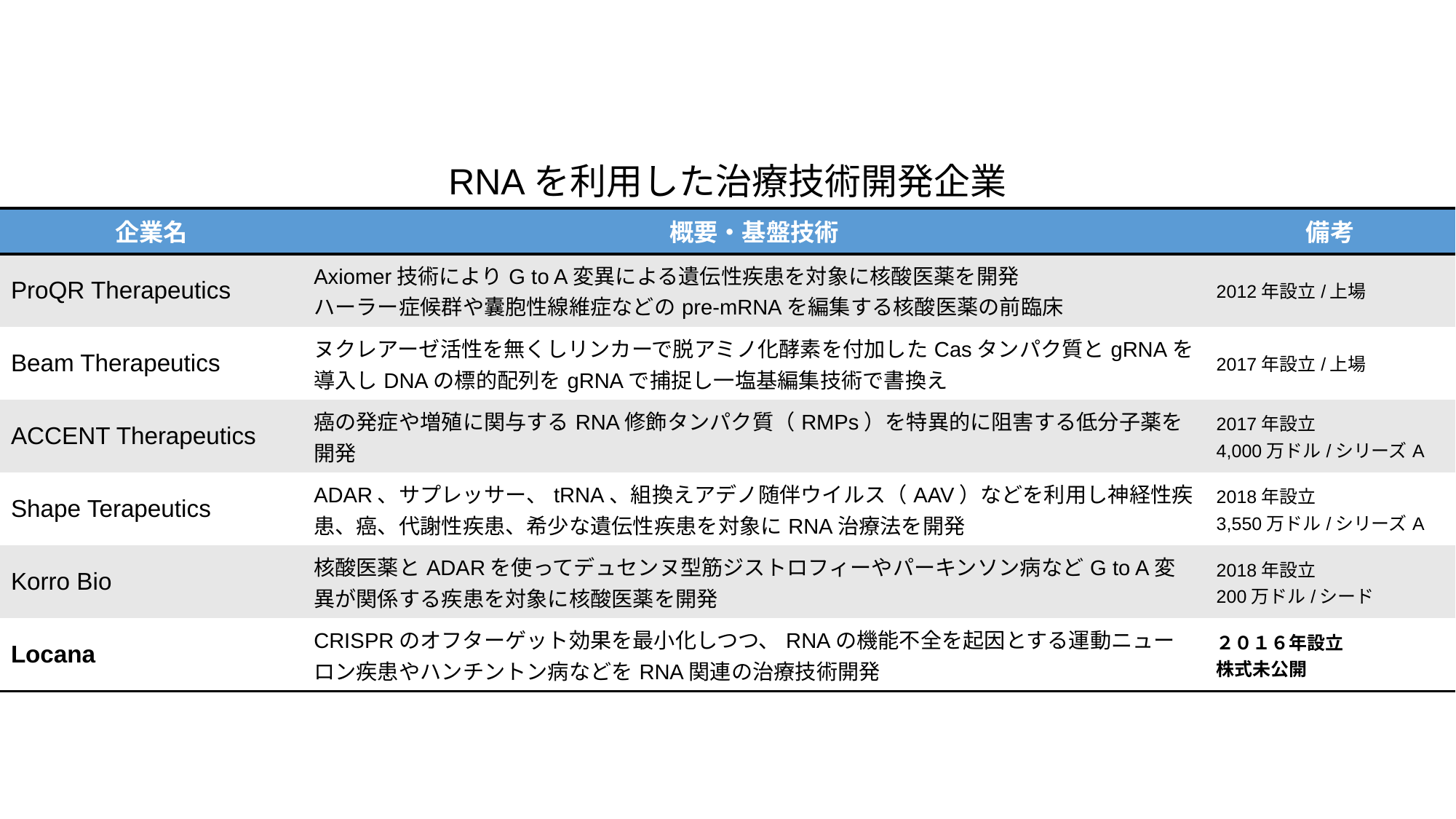

RNAを利用した治療技術開発企業
| 企業名 | 概要・基盤技術 | 備考 |
| --- | --- | --- |
| ProQR Therapeutics | Axiomer技術によりG to A変異による遺伝性疾患を対象に核酸医薬を開発 ハーラー症候群や囊胞性線維症などのpre-mRNAを編集する核酸医薬の前臨床 | 2012年設立/上場 |
| Beam Therapeutics | ヌクレアーゼ活性を無くしリンカーで脱アミノ化酵素を付加したCasタンパク質とgRNAを導入しDNAの標的配列をgRNAで捕捉し一塩基編集技術で書換え | 2017年設立/上場 |
| ACCENT Therapeutics | 癌の発症や増殖に関与するRNA修飾タンパク質（RMPs）を特異的に阻害する低分子薬を開発 | 2017年設立 4,000万ドル/シリーズA |
| Shape Terapeutics | ADAR、サプレッサー、tRNA、組換えアデノ随伴ウイルス（AAV）などを利用し神経性疾患、癌、代謝性疾患、希少な遺伝性疾患を対象にRNA治療法を開発 | 2018年設立 3,550万ドル/シリーズA |
| Korro Bio | 核酸医薬とADARを使ってデュセンヌ型筋ジストロフィーやパーキンソン病などG to A変異が関係する疾患を対象に核酸医薬を開発 | 2018年設立 200万ドル/シード |
| Locana | CRISPRのオフターゲット効果を最小化しつつ、RNAの機能不全を起因とする運動ニューロン疾患やハンチントン病などをRNA関連の治療技術開発 | ２０１６年設立 株式未公開 |